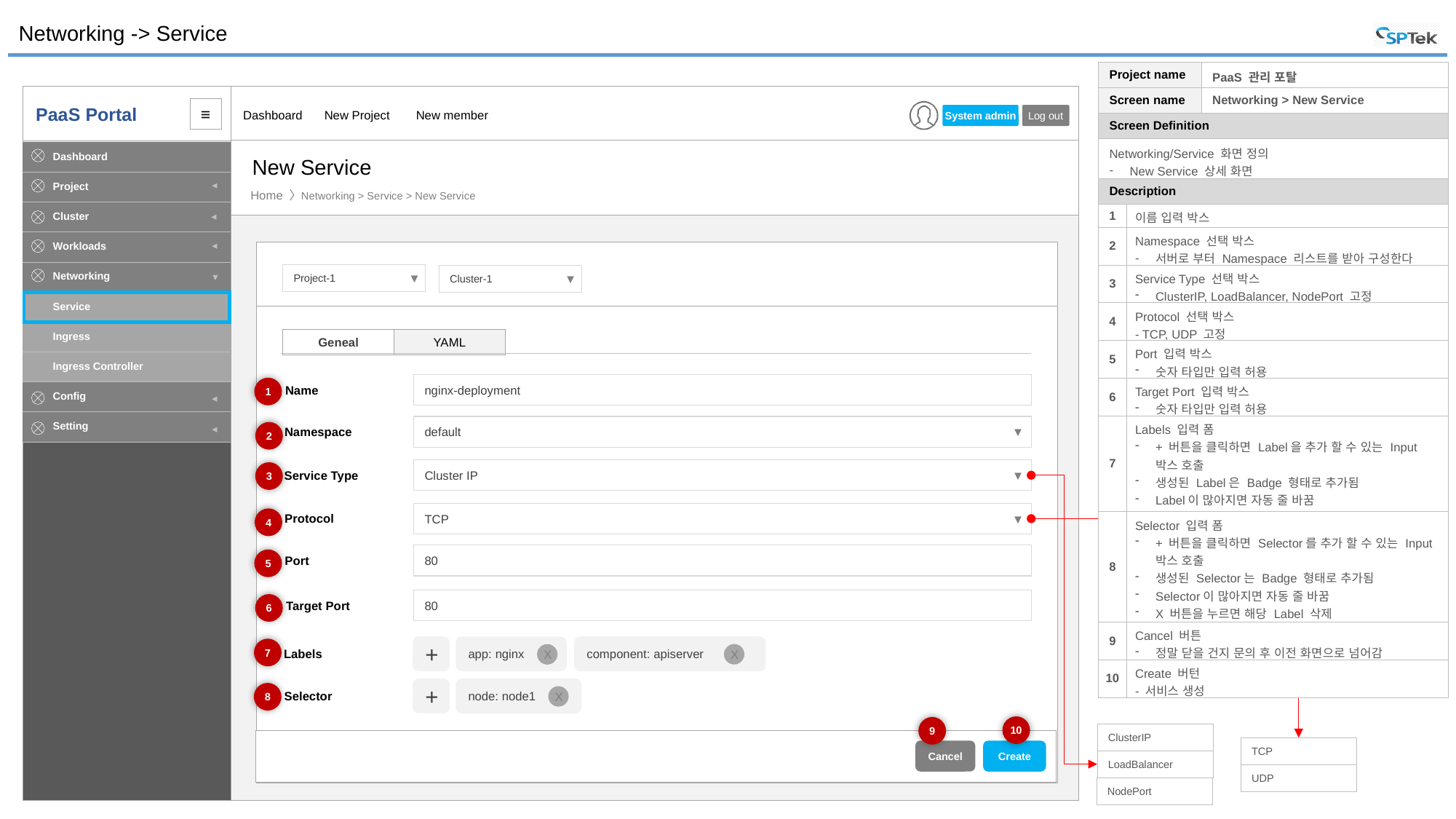

# Networking -> Service
| Project name |  | PaaS 관리 포탈 |
| --- | --- | --- |
| Screen name |  | Networking > New Service |
| Screen Definition |  |  |
| Networking/Service 화면 정의 New Service 상세 화면 |  |  |
| Description |  |  |
| 1 | 이름 입력 박스 |  |
| 2 | Namespace 선택 박스 서버로 부터 Namespace 리스트를 받아 구성한다 |  |
| 3 | Service Type 선택 박스 ClusterIP, LoadBalancer, NodePort 고정 |  |
| 4 | Protocol 선택 박스 - TCP, UDP 고정 |  |
| 5 | Port 입력 박스 숫자 타입만 입력 허용 |  |
| 6 | Target Port 입력 박스 숫자 타입만 입력 허용 |  |
| 7 | Labels 입력 폼 + 버튼을 클릭하면 Label을 추가 할 수 있는 Input 박스 호출 생성된 Label은 Badge 형태로 추가됨 Label이 많아지면 자동 줄 바꿈 X 버튼을 누르면 해당 Label 삭제 |  |
| 8 | Selector 입력 폼 + 버튼을 클릭하면 Selector를 추가 할 수 있는 Input 박스 호출 생성된 Selector는 Badge 형태로 추가됨 Selector이 많아지면 자동 줄 바꿈 X 버튼을 누르면 해당 Label 삭제 |  |
| 9 | Cancel 버튼 정말 닫을 건지 문의 후 이전 화면으로 넘어감 |  |
| 10 | Create 버턴 - 서비스 생성 |  |
New Service
Networking > Service > New Service

Project-1
▼
Cluster-1
▼

YAML
Geneal
nginx-deployment
Name
1
default
Namespace
▼
2
Cluster IP
Service Type
3
▼
TCP
Protocol
▼
4
80
Port
5
80
Target Port
6
+
component: apiserver
app: nginx
7
Labels
X
X
+
node: node1
8
Selector
X
10
9
ClusterIP
LoadBalancer
NodePort

Cancel
Create
TCP
UDP